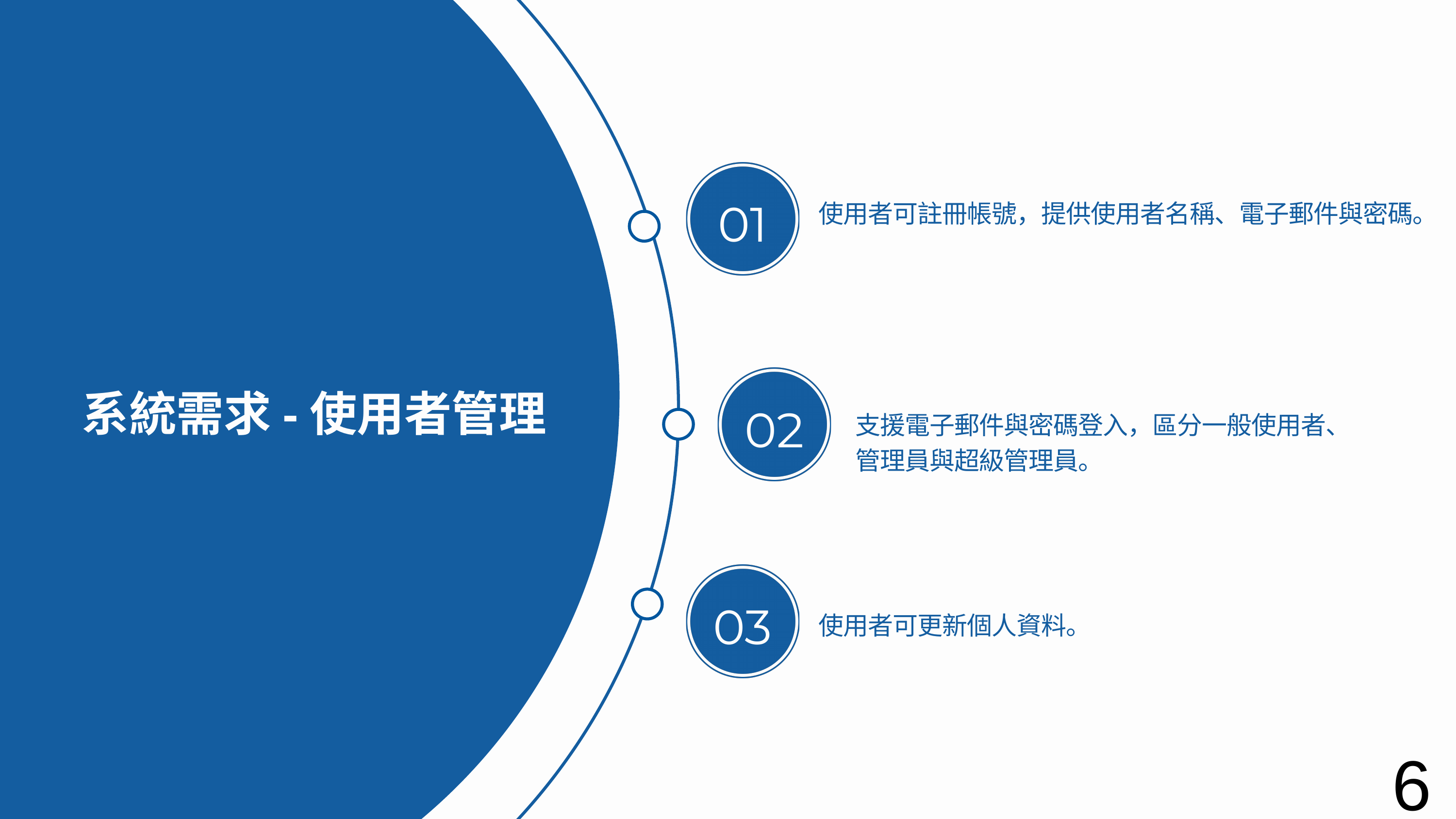

01
使用者可註冊帳號，提供使用者名稱、電子郵件與密碼。

系統需求-使用者管理
02
支援電子郵件與密碼登入，區分一般使用者、管理員與超級管理員。

03

使用者可更新個人資料。

6